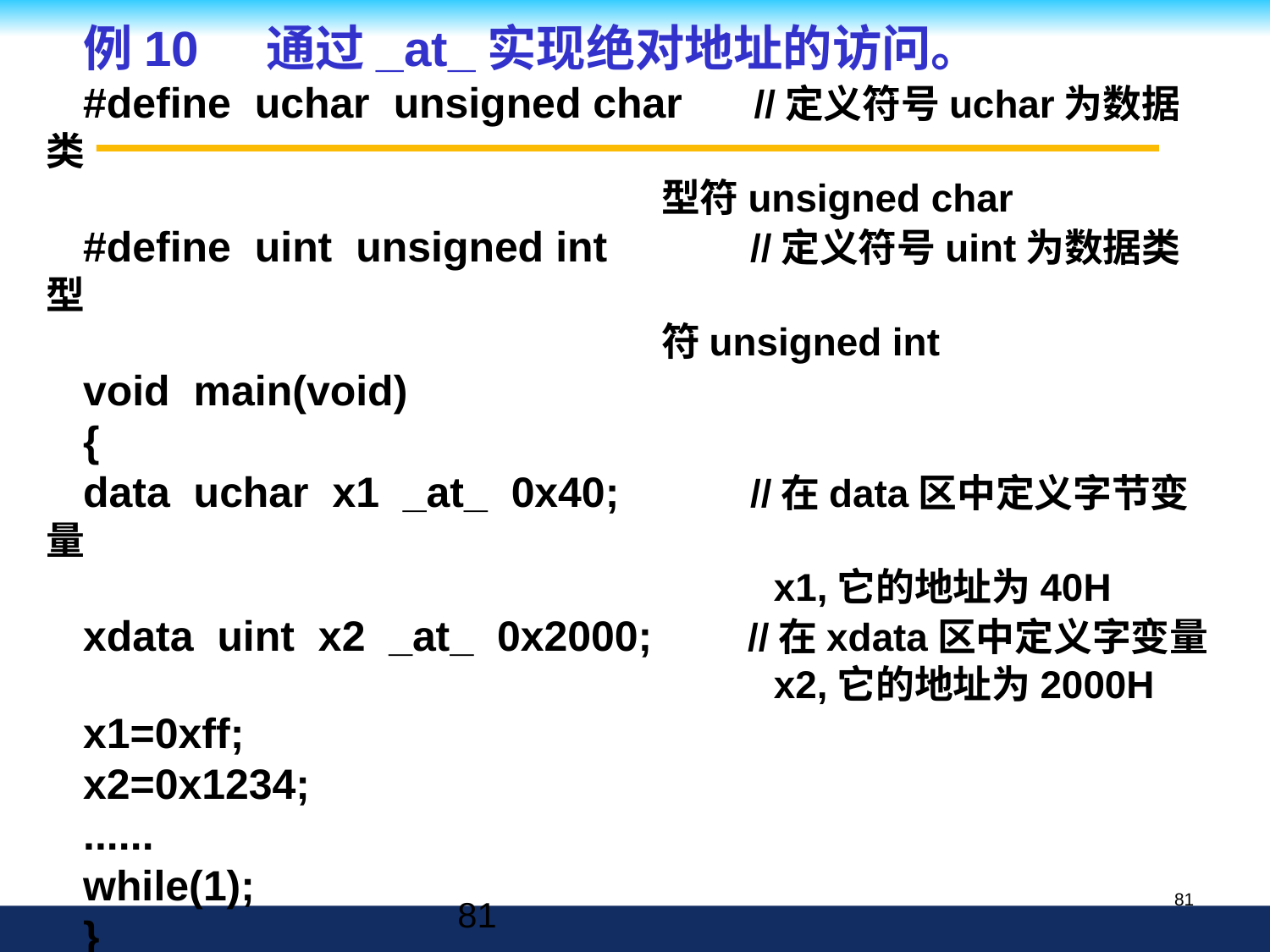

例10    通过_at_实现绝对地址的访问。
#define  uchar  unsigned char      //定义符号uchar为数据类
                                                                型符unsigned char
#define  uint  unsigned int            //定义符号uint为数据类型
                                                                符unsigned int
void  main(void)
{
data  uchar  x1  _at_  0x40;           //在data区中定义字节变量
                                                                x1,它的地址为40H
xdata  uint  x2  _at_  0x2000;        //在xdata区中定义字变量
                                                                x2,它的地址为2000H
x1=0xff;
x2=0x1234;
......
while(1);
}
81
81